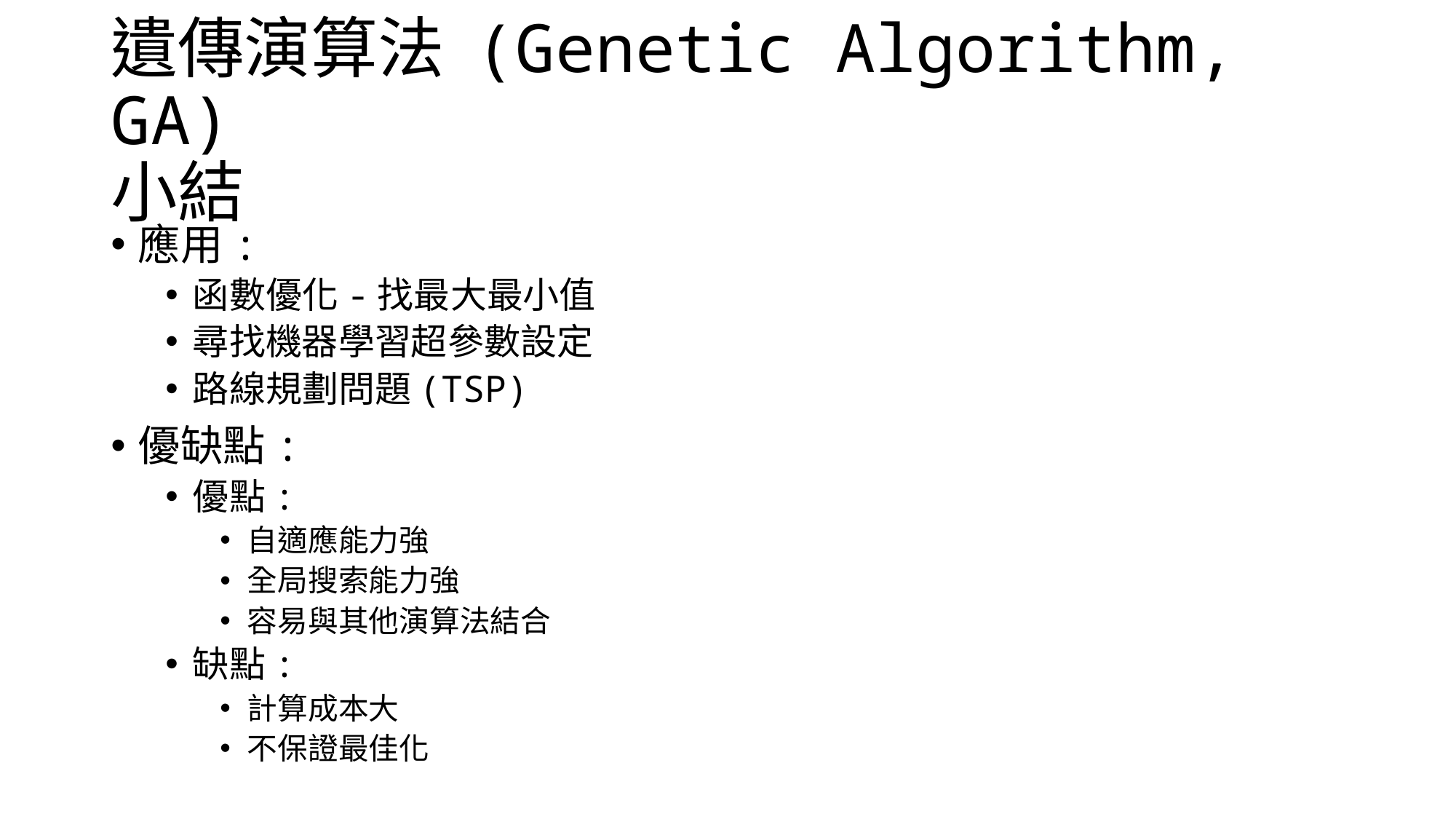

# 遺傳演算法 (Genetic Algorithm, GA) 小結
應用:
函數優化-找最大最小值
尋找機器學習超參數設定
路線規劃問題(TSP)
優缺點:
優點:
自適應能力強
全局搜索能力強
容易與其他演算法結合
缺點:
計算成本大
不保證最佳化